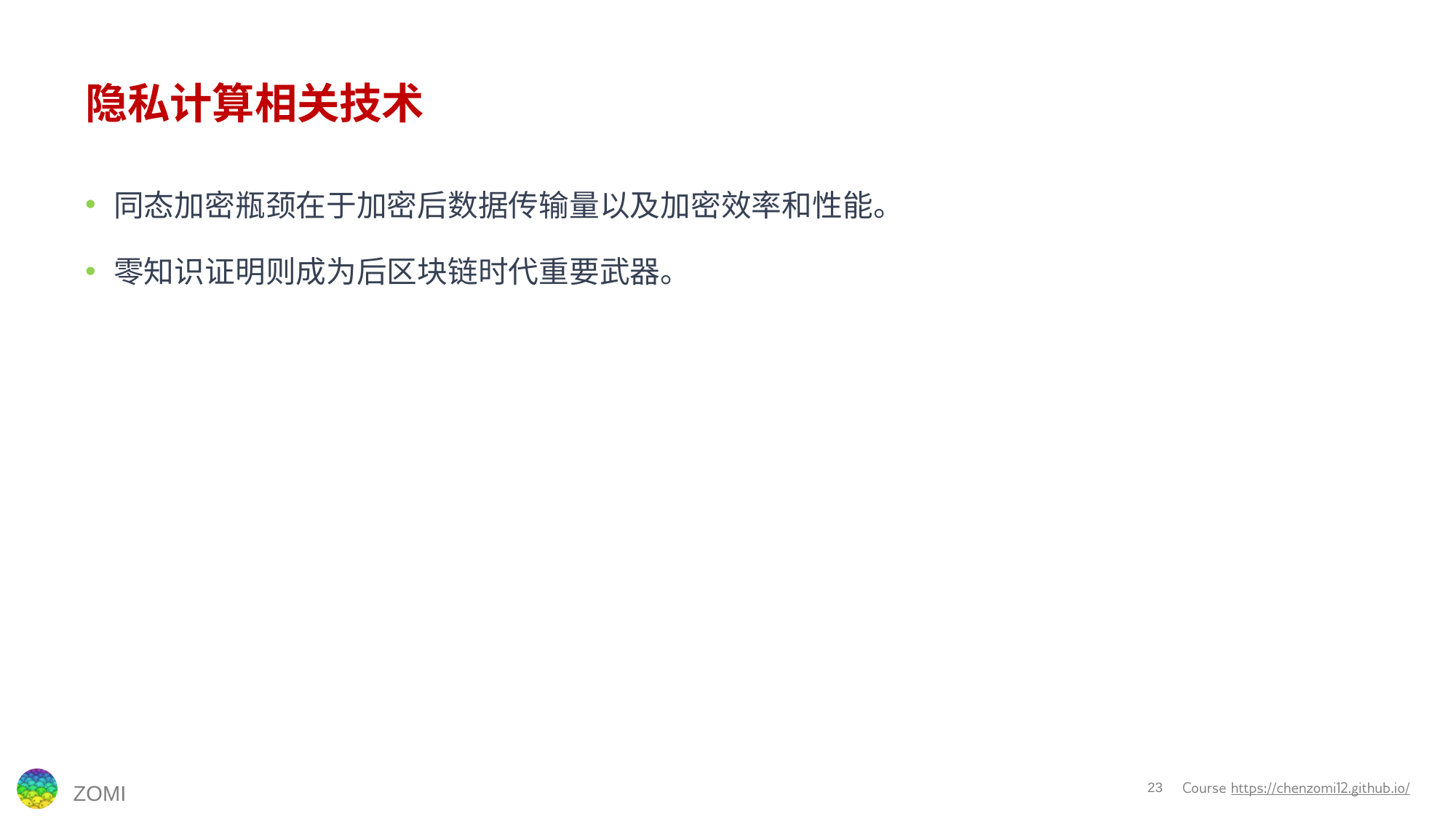

# 隐私计算相关技术
同态加密瓶颈在于加密后数据传输量以及加密效率和性能。
零知识证明则成为后区块链时代重要武器。